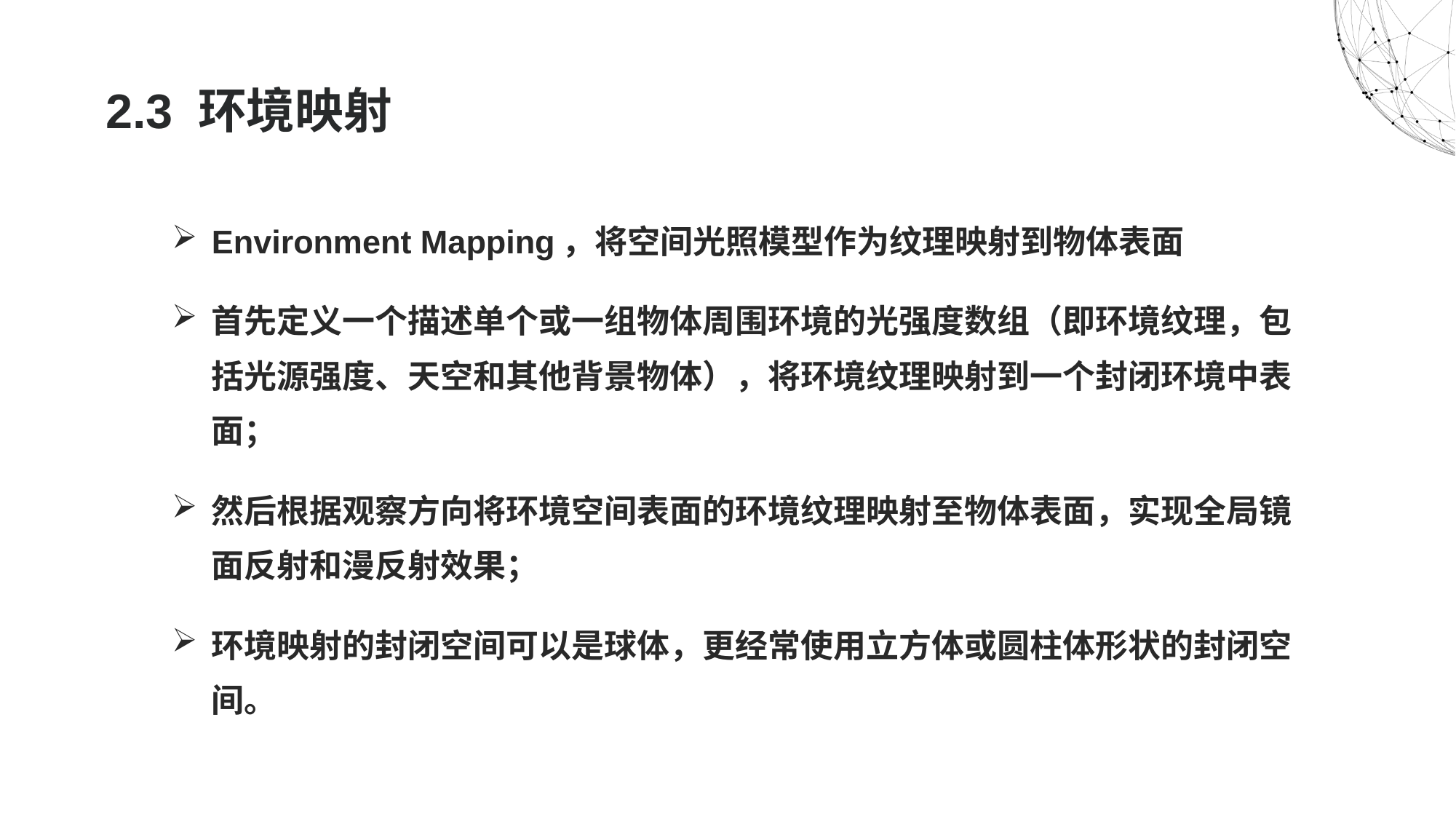

# 2.3 环境映射
Environment Mapping，将空间光照模型作为纹理映射到物体表面
首先定义一个描述单个或一组物体周围环境的光强度数组（即环境纹理，包括光源强度、天空和其他背景物体），将环境纹理映射到一个封闭环境中表面；
然后根据观察方向将环境空间表面的环境纹理映射至物体表面，实现全局镜面反射和漫反射效果；
环境映射的封闭空间可以是球体，更经常使用立方体或圆柱体形状的封闭空间。